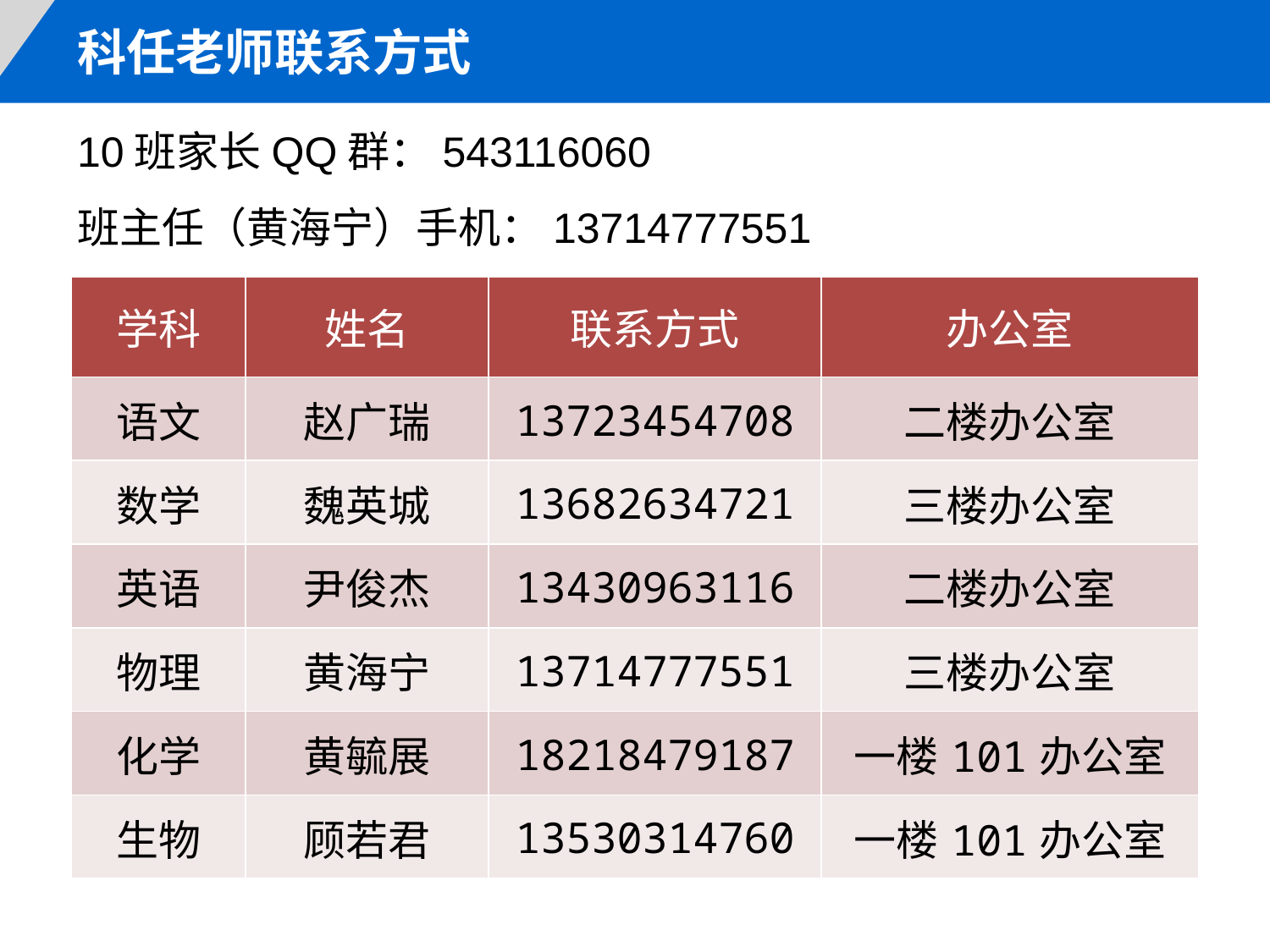

科任老师联系方式
10班家长QQ群：543116060
班主任（黄海宁）手机：13714777551
| 学科 | 姓名 | 联系方式 | 办公室 |
| --- | --- | --- | --- |
| 语文 | 赵广瑞 | 13723454708 | 二楼办公室 |
| 数学 | 魏英城 | 13682634721 | 三楼办公室 |
| 英语 | 尹俊杰 | 13430963116 | 二楼办公室 |
| 物理 | 黄海宁 | 13714777551 | 三楼办公室 |
| 化学 | 黄毓展 | 18218479187 | 一楼101办公室 |
| 生物 | 顾若君 | 13530314760 | 一楼101办公室 |